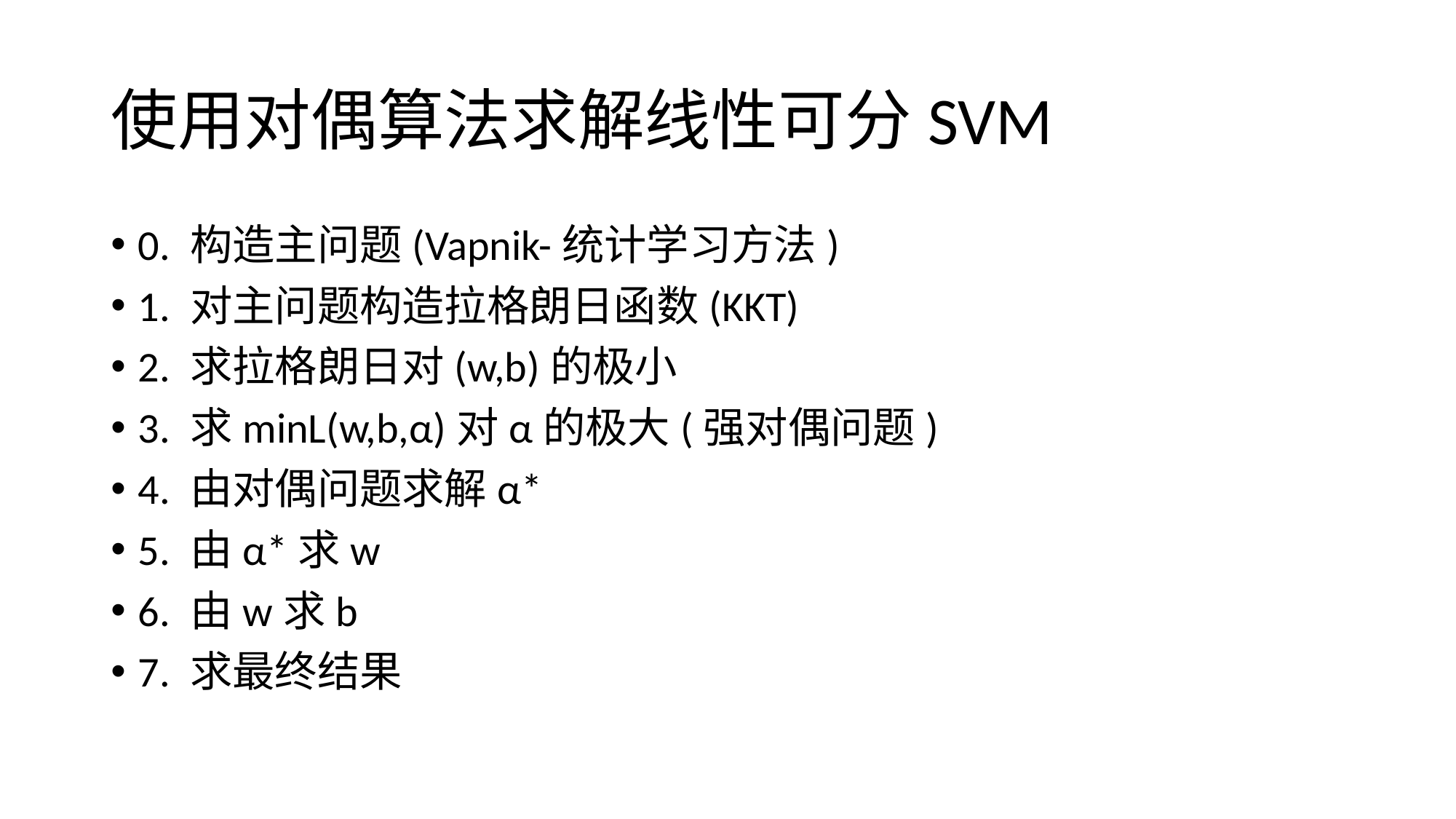

# 使用对偶算法求解线性可分SVM
0. 构造主问题(Vapnik-统计学习方法)
1. 对主问题构造拉格朗日函数(KKT)
2. 求拉格朗日对(w,b)的极小
3. 求minL(w,b,α)对α的极大(强对偶问题)
4. 由对偶问题求解α*
5. 由α*求w
6. 由w求b
7. 求最终结果